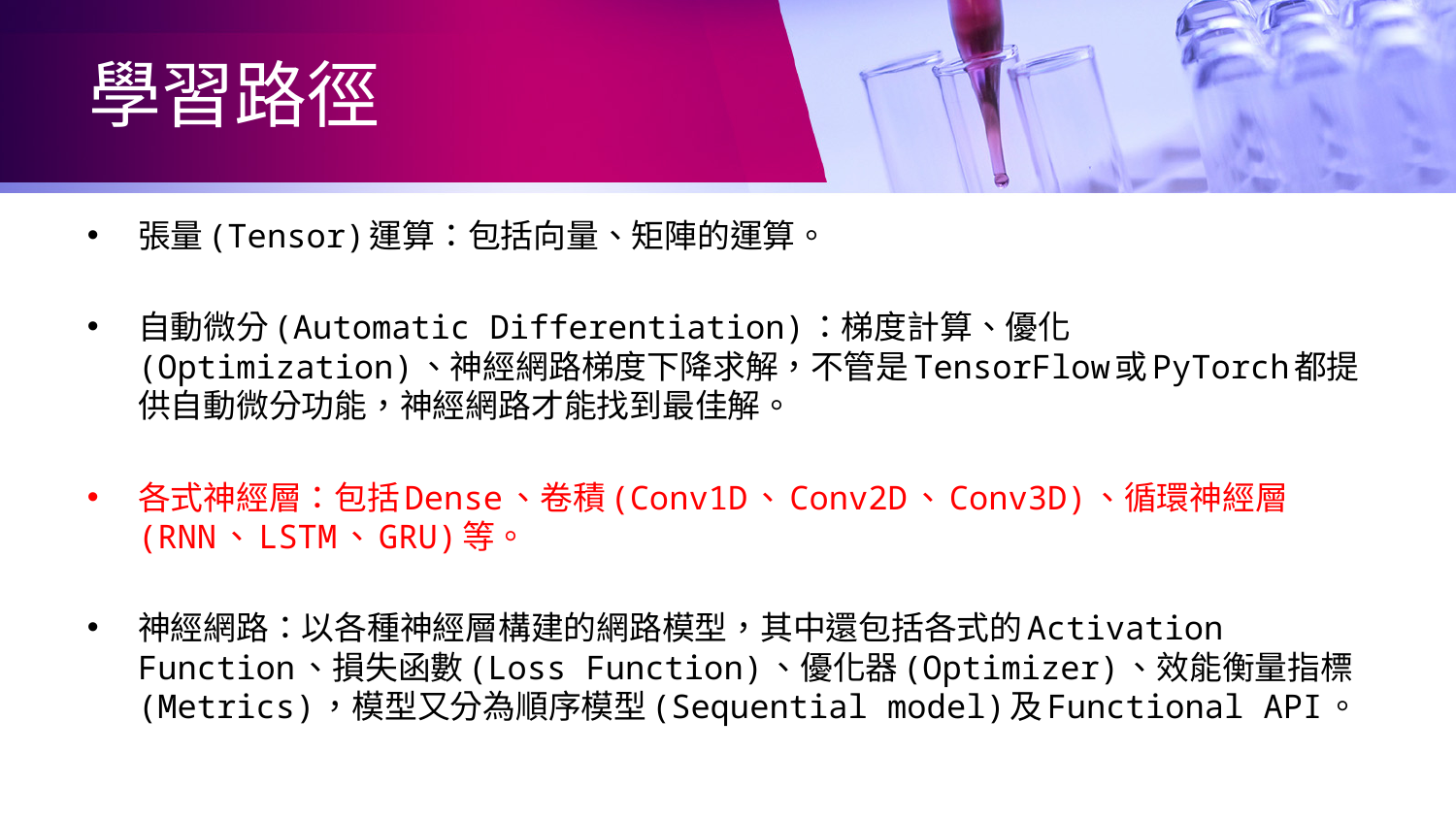

# 學習路徑
張量(Tensor)運算：包括向量、矩陣的運算。

自動微分(Automatic Differentiation)：梯度計算、優化(Optimization)、神經網路梯度下降求解，不管是TensorFlow或PyTorch都提供自動微分功能，神經網路才能找到最佳解。

各式神經層：包括Dense、卷積(Conv1D、Conv2D、Conv3D)、循環神經層(RNN、LSTM、GRU)等。

神經網路：以各種神經層構建的網路模型，其中還包括各式的Activation Function、損失函數(Loss Function)、優化器(Optimizer)、效能衡量指標(Metrics)，模型又分為順序模型(Sequential model)及Functional API。